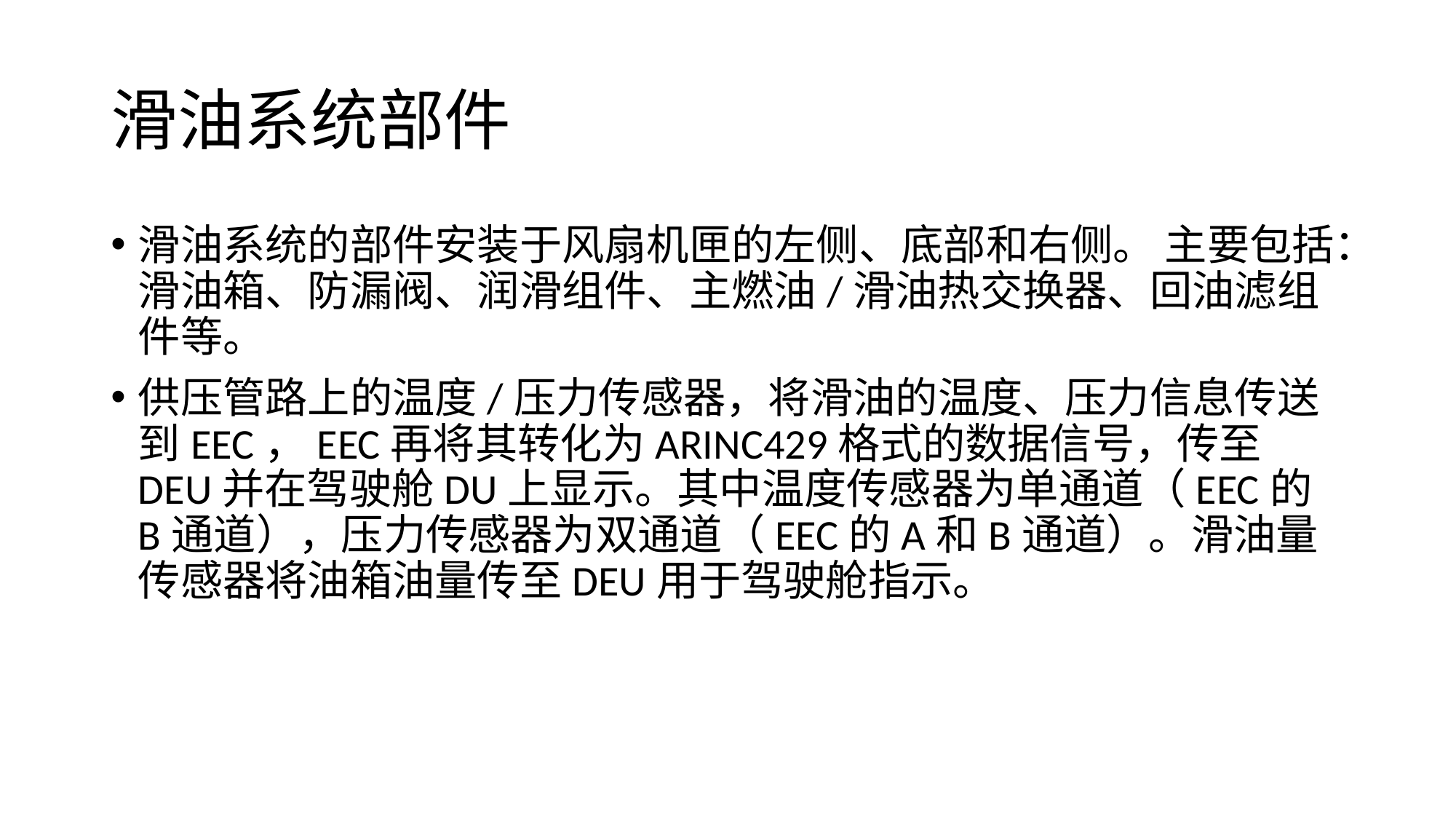

# 滑油系统部件
滑油系统的部件安装于风扇机匣的左侧、底部和右侧。 主要包括：滑油箱、防漏阀、润滑组件、主燃油/滑油热交换器、回油滤组件等。
供压管路上的温度/压力传感器，将滑油的温度、压力信息传送到EEC，EEC再将其转化为ARINC429格式的数据信号，传至DEU并在驾驶舱DU上显示。其中温度传感器为单通道（EEC的B通道），压力传感器为双通道（EEC的A和B通道）。滑油量传感器将油箱油量传至DEU用于驾驶舱指示。